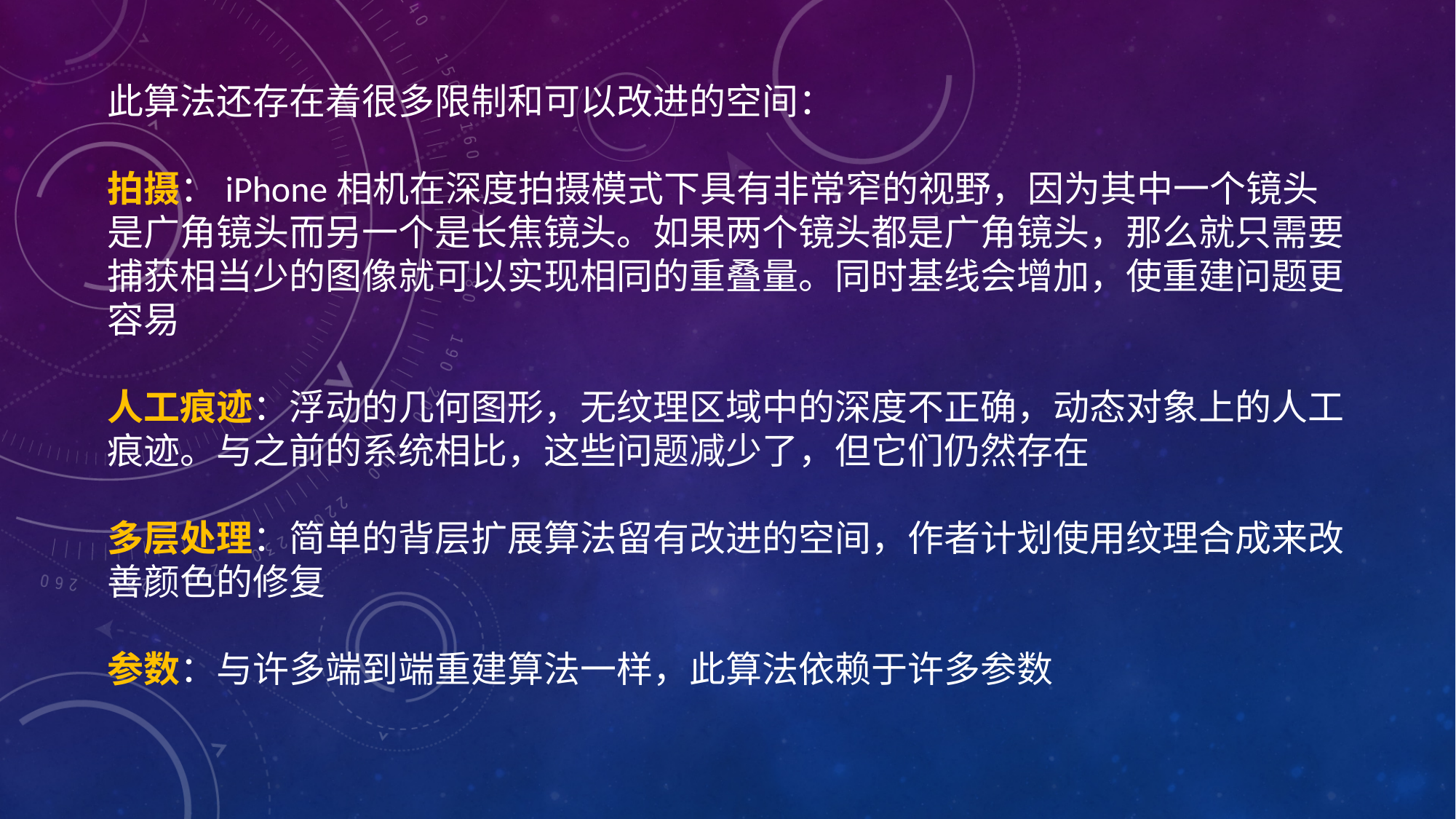

此算法还存在着很多限制和可以改进的空间：

拍摄：iPhone相机在深度拍摄模式下具有非常窄的视野，因为其中一个镜头是广角镜头而另一个是长焦镜头。如果两个镜头都是广角镜头，那么就只需要捕获相当少的图像就可以实现相同的重叠量。同时基线会增加，使重建问题更容易

人工痕迹：浮动的几何图形，无纹理区域中的深度不正确，动态对象上的人工痕迹。与之前的系统相比，这些问题减少了，但它们仍然存在

多层处理：简单的背层扩展算法留有改进的空间，作者计划使用纹理合成来改善颜色的修复

参数：与许多端到端重建算法一样，此算法依赖于许多参数